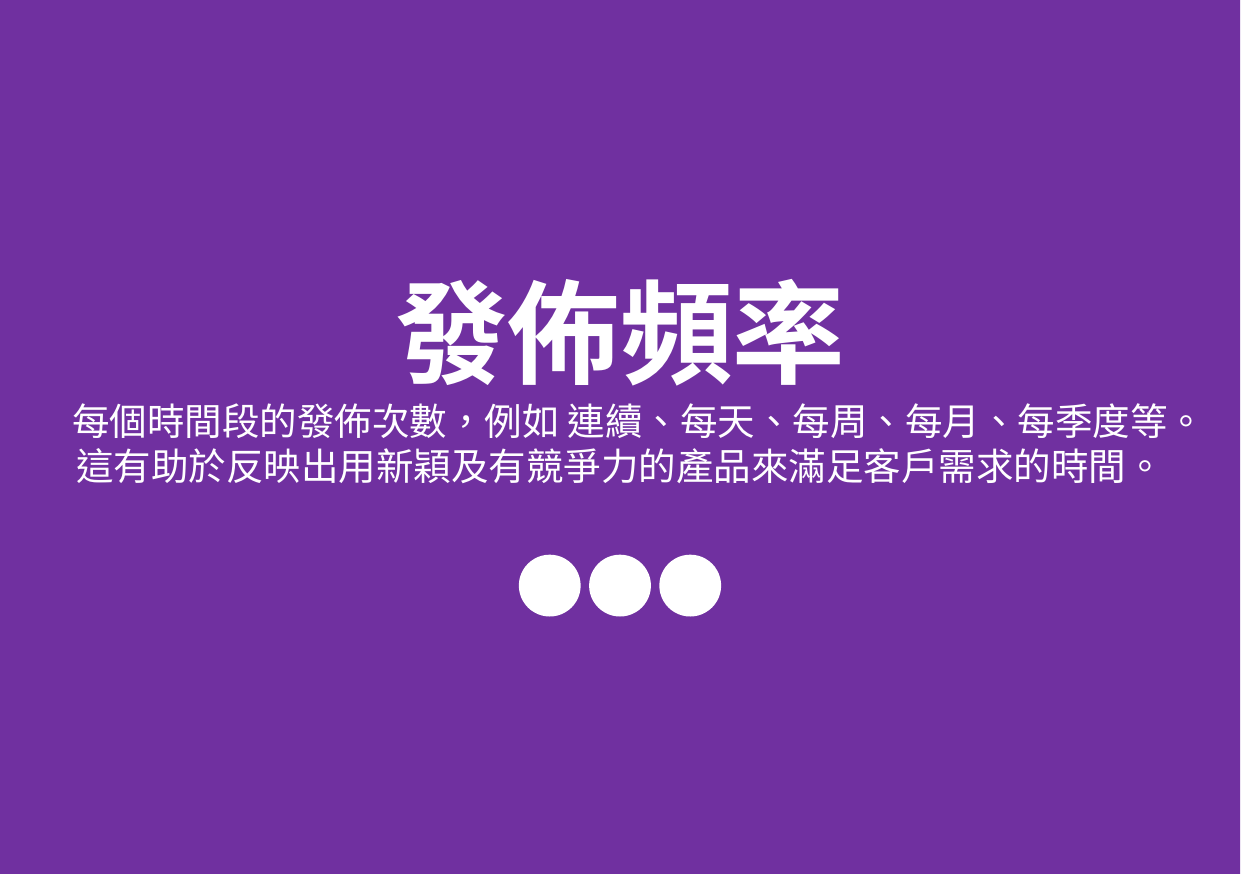

發佈頻率
每個時間段的發佈次數，例如 連續、每天、每周、每月、每季度等。這有助於反映出用新穎及有競爭力的產品來滿足客戶需求的時間。